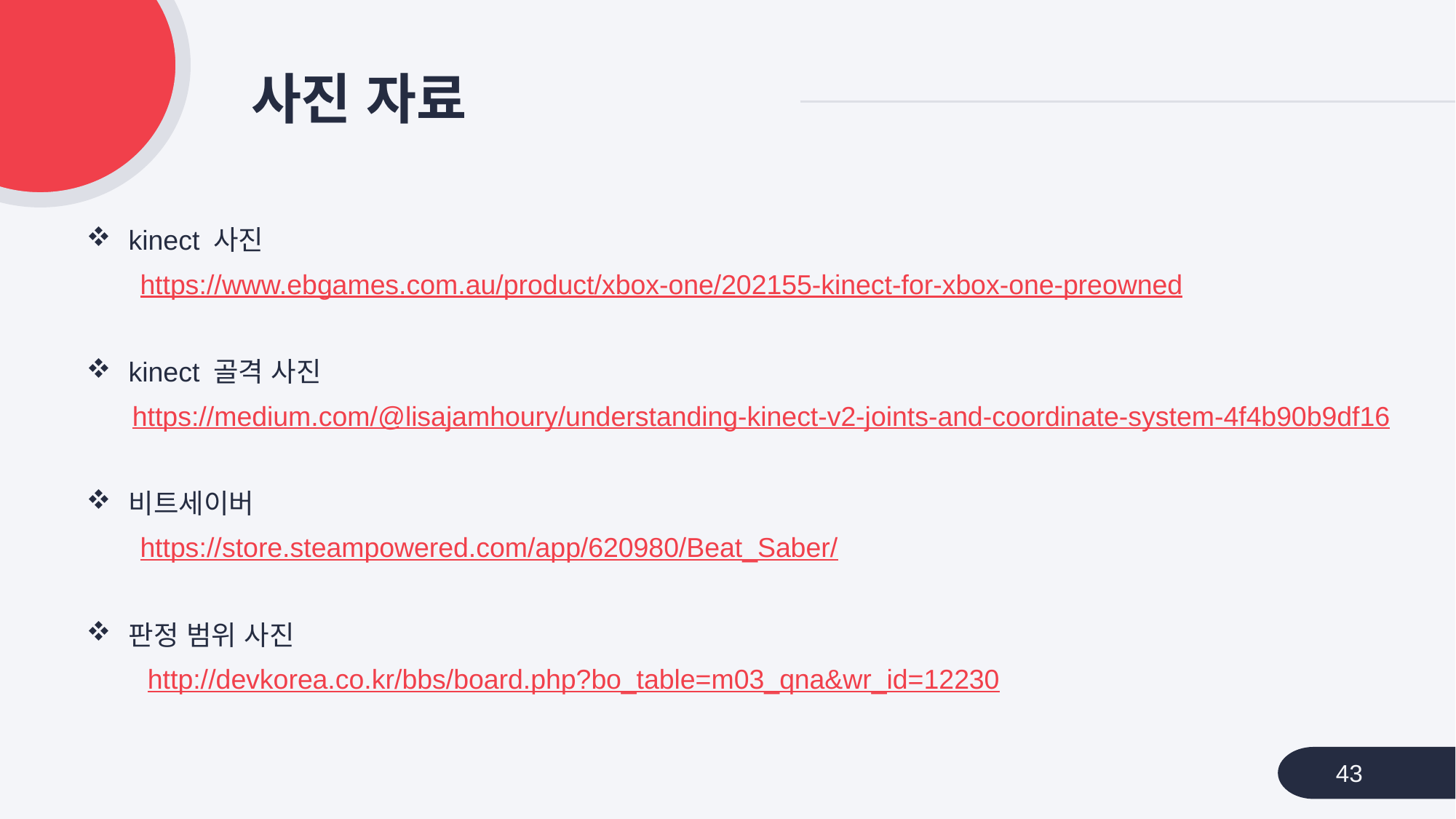

# 사진 자료
kinect 사진
       https://www.ebgames.com.au/product/xbox-one/202155-kinect-for-xbox-one-preowned

kinect 골격 사진
      https://medium.com/@lisajamhoury/understanding-kinect-v2-joints-and-coordinate-system-4f4b90b9df16

비트세이버
       https://store.steampowered.com/app/620980/Beat_Saber/

판정 범위 사진
        http://devkorea.co.kr/bbs/board.php?bo_table=m03_qna&wr_id=12230

43